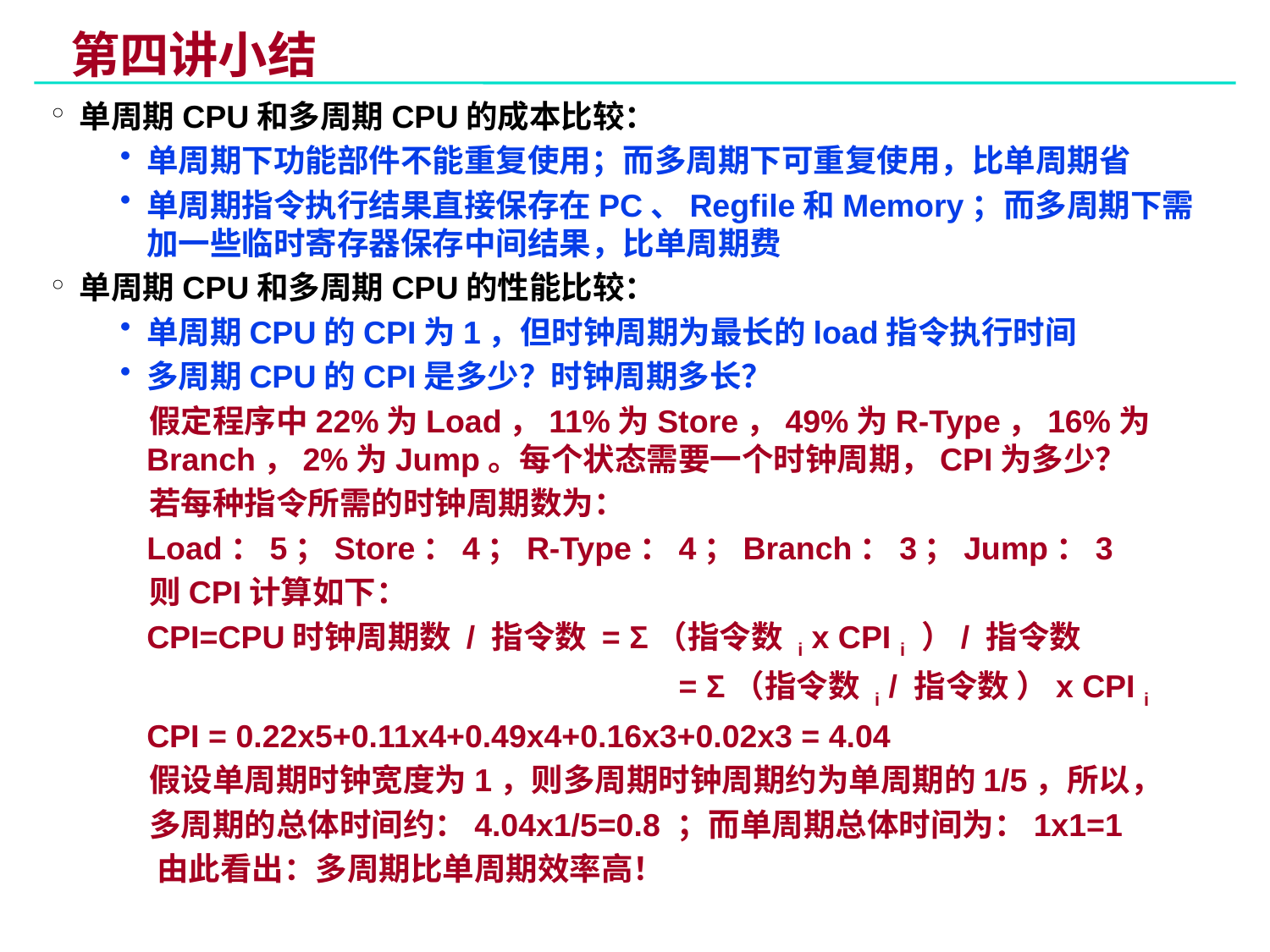

# 第四讲小结
单周期CPU和多周期CPU的成本比较：
单周期下功能部件不能重复使用；而多周期下可重复使用，比单周期省
单周期指令执行结果直接保存在PC、Regfile和Memory；而多周期下需加一些临时寄存器保存中间结果，比单周期费
单周期CPU和多周期CPU的性能比较：
单周期CPU的CPI为1，但时钟周期为最长的load指令执行时间
多周期CPU的CPI是多少？时钟周期多长？
   假定程序中22%为Load，11%为Store，49%为R-Type，16%为Branch，2%为Jump。每个状态需要一个时钟周期，CPI为多少？
   若每种指令所需的时钟周期数为：
   Load：5；Store：4；R-Type：4；Branch：3；Jump：3
   则CPI计算如下：
   CPI=CPU时钟周期数 / 指令数 = Σ（指令数 i x CPI i ）/ 指令数
				                 = Σ（指令数 i / 指令数 ）x CPI i
   CPI = 0.22x5+0.11x4+0.49x4+0.16x3+0.02x3 = 4.04
   假设单周期时钟宽度为1，则多周期时钟周期约为单周期的1/5，所以，
   多周期的总体时间约：4.04x1/5=0.8 ；而单周期总体时间为：1x1=1
    由此看出：多周期比单周期效率高！